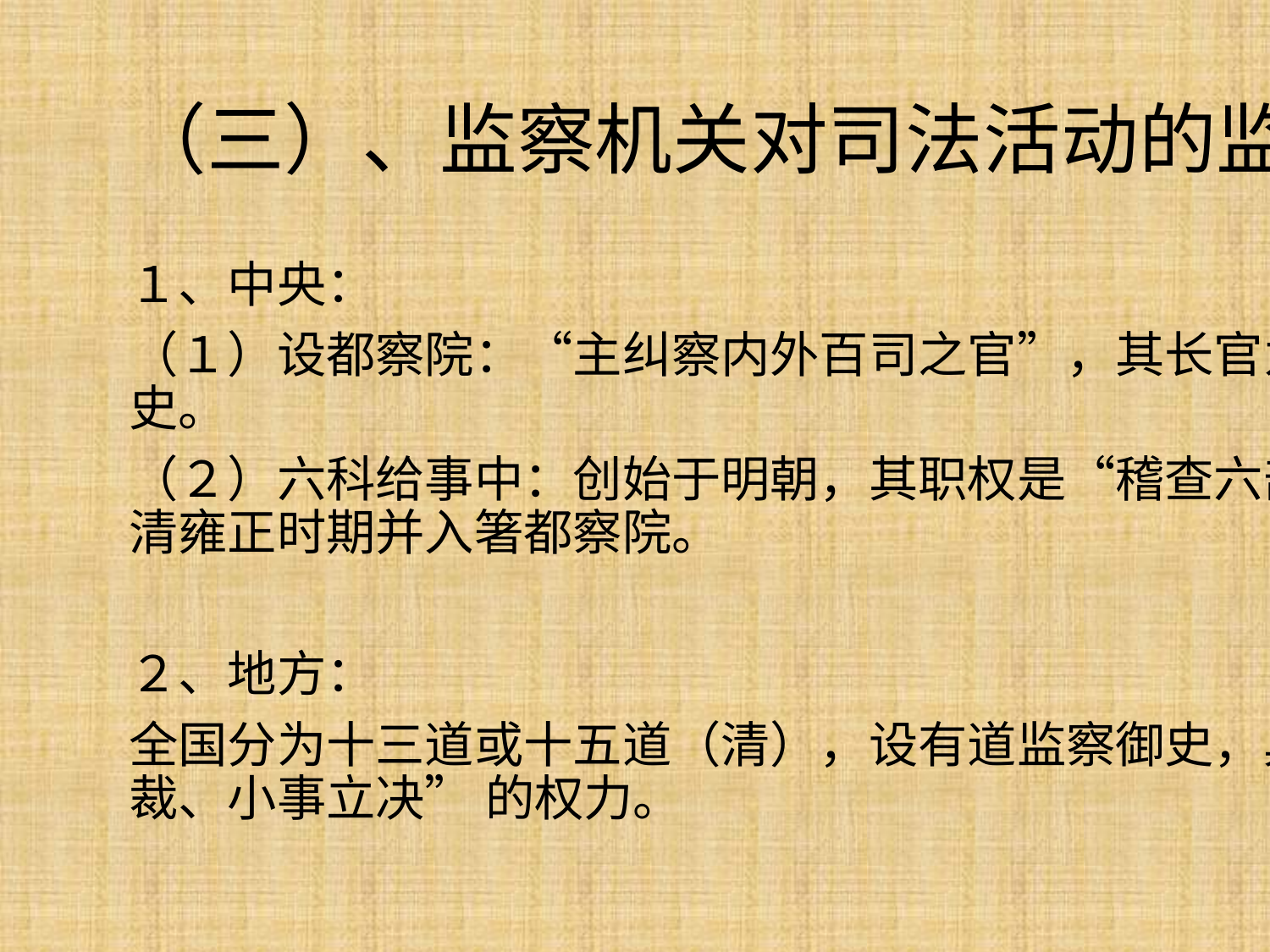

# （三）、监察机关对司法活动的监督
１、中央：
（１）设都察院：“主纠察内外百司之官”，其长官为左、右都御史。
（２）六科给事中：创始于明朝，其职权是“稽查六部百司之事”。清雍正时期并入箸都察院。

２、地方：
全国分为十三道或十五道（清），设有道监察御史，具有“大事奏裁、小事立决” 的权力。